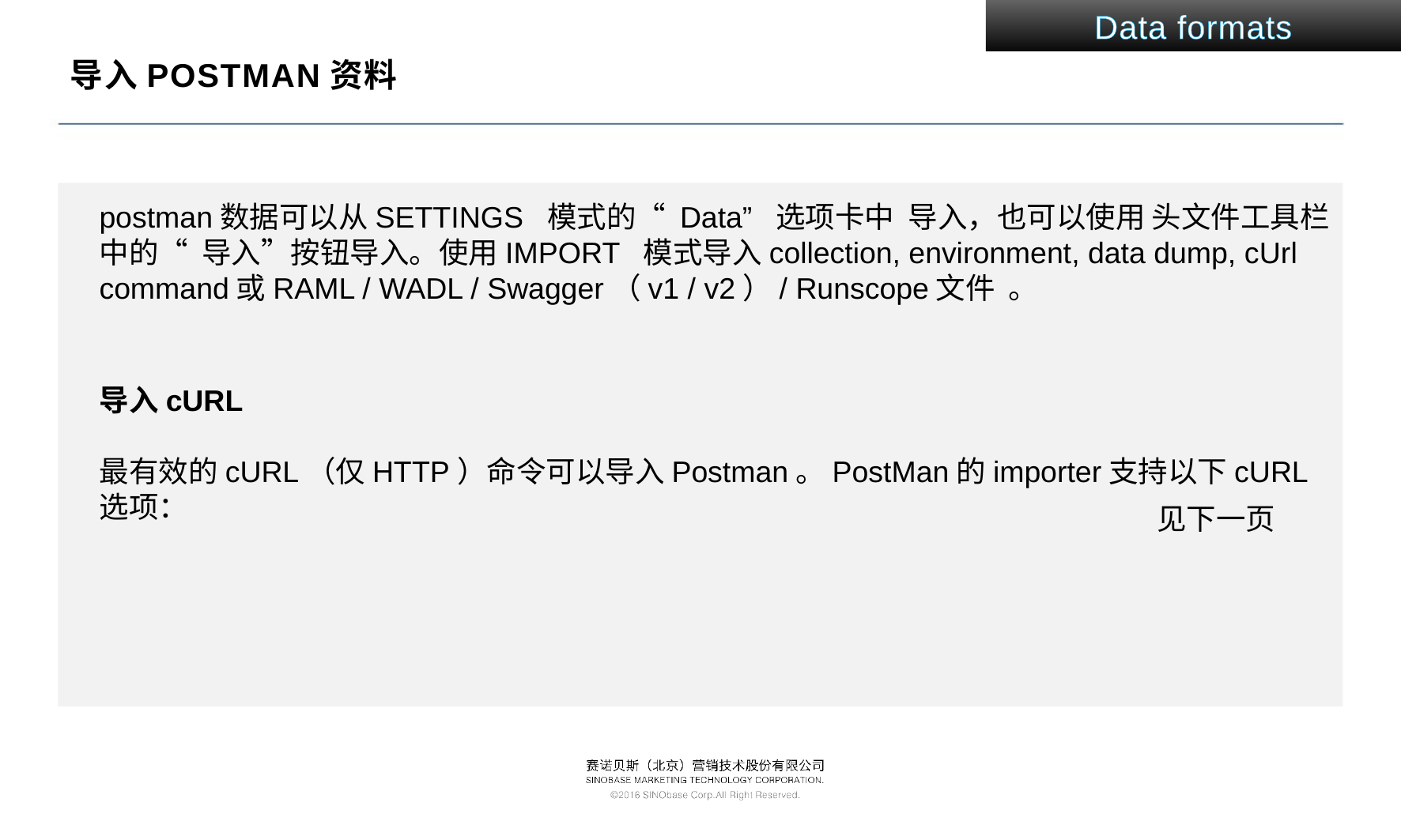

Data formats
# 导入PostMan资料
postman数据可以从SETTINGS  模式的“ Data”  选项卡中  导入，也可以使用 头文件工具栏中的“  导入”按钮导入。使用IMPORT  模式导入collection, environment, data dump, cUrl command或RAML / WADL / Swagger（v1 / v2）/ Runscope文件  。
导入cURL

最有效的cURL（仅HTTP）命令可以导入Postman。PostMan的importer支持以下cURL选项：
见下一页